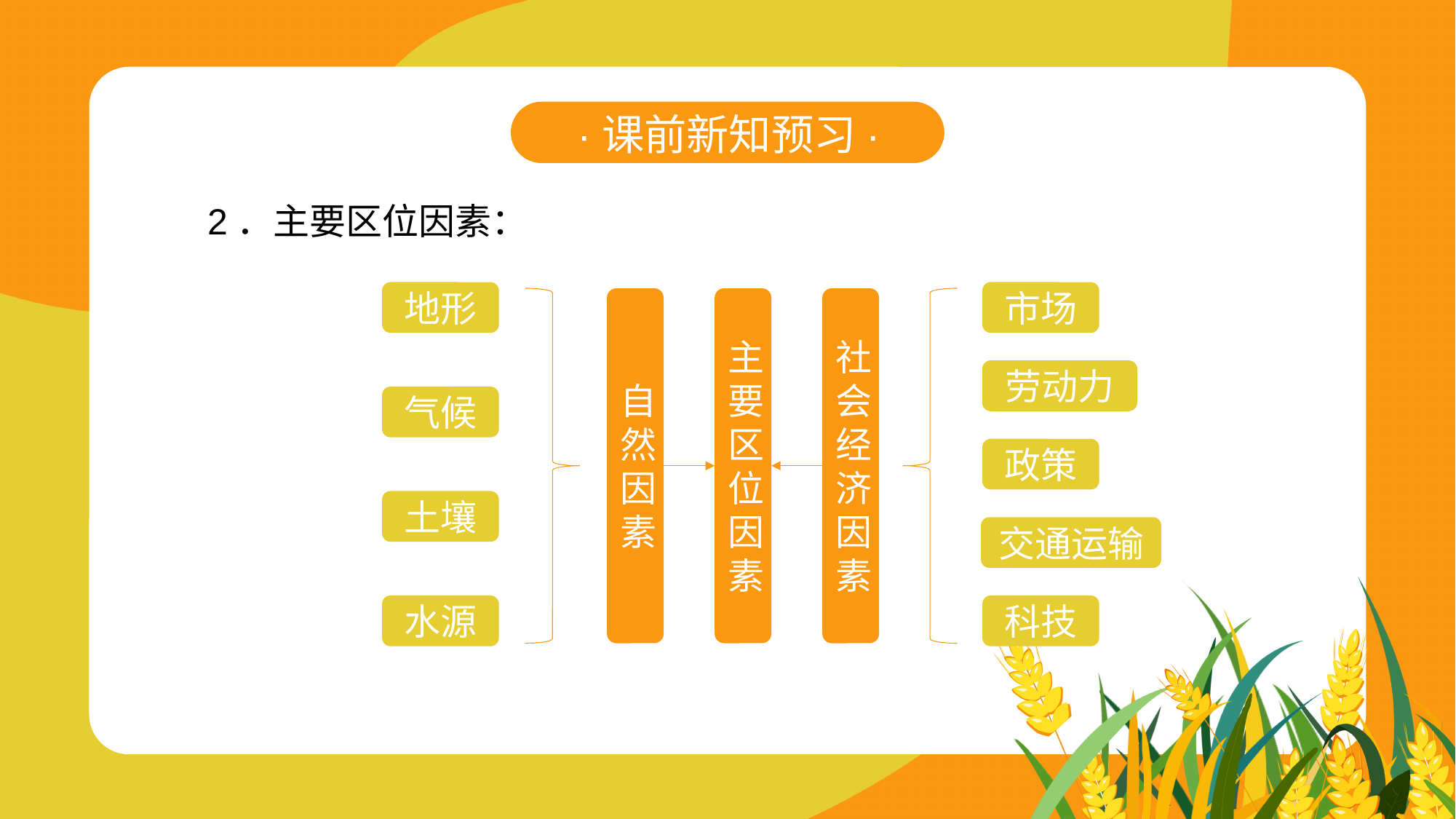

·课前新知预习·
2．主要区位因素：
地形
市场

自然因素
主要区位因素
社会经济因素

劳动力
气候
政策
土壤
交通运输
水源
科技